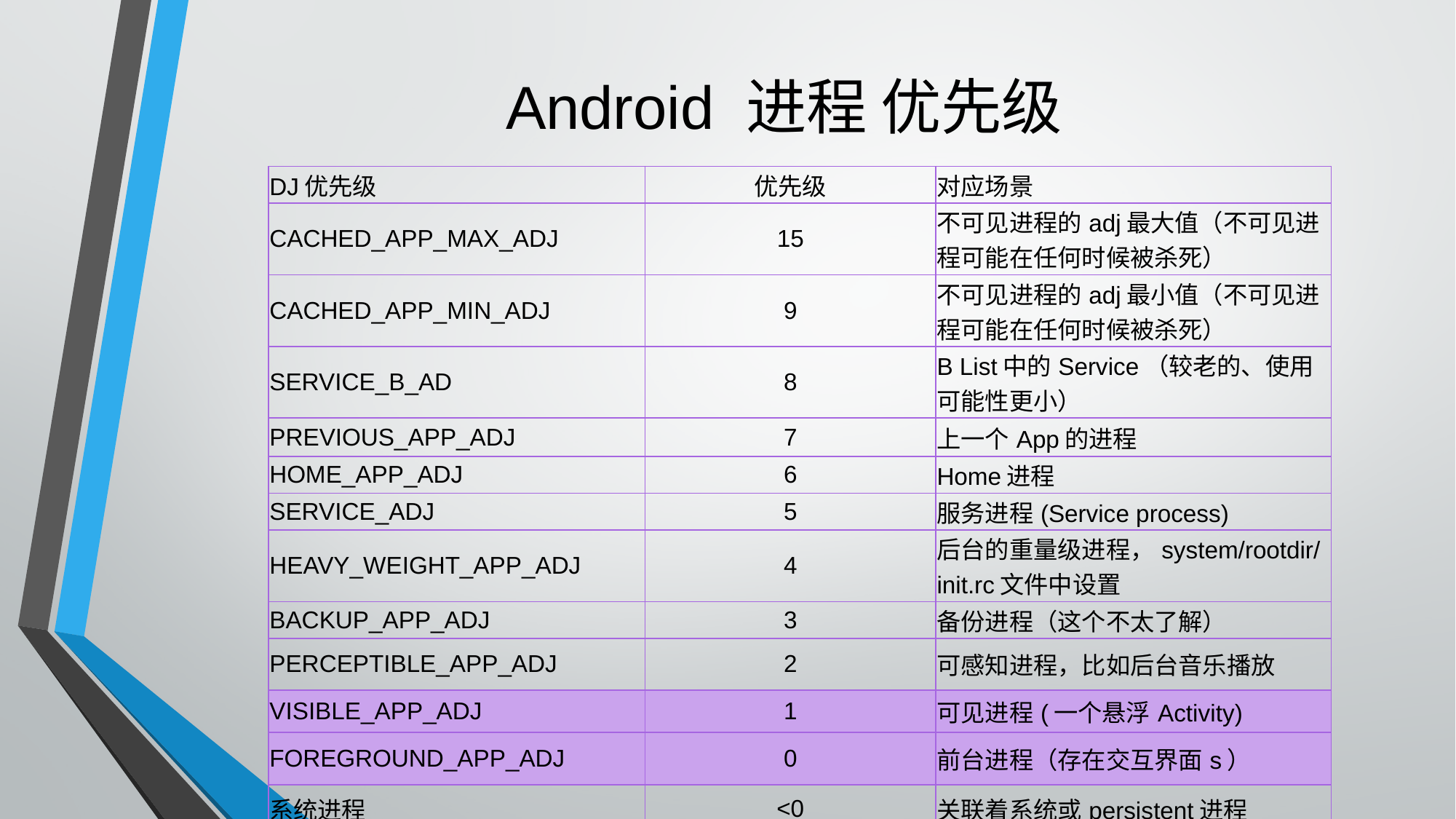

# Android 进程 优先级
| DJ优先级 | 优先级 | 对应场景 |
| --- | --- | --- |
| CACHED\_APP\_MAX\_ADJ | 15 | 不可见进程的adj最大值（不可见进程可能在任何时候被杀死） |
| CACHED\_APP\_MIN\_ADJ | 9 | 不可见进程的adj最小值（不可见进程可能在任何时候被杀死） |
| SERVICE\_B\_AD | 8 | B List中的Service（较老的、使用可能性更小） |
| PREVIOUS\_APP\_ADJ | 7 | 上一个App的进程 |
| HOME\_APP\_ADJ | 6 | Home进程 |
| SERVICE\_ADJ | 5 | 服务进程(Service process) |
| HEAVY\_WEIGHT\_APP\_ADJ | 4 | 后台的重量级进程，system/rootdir/init.rc文件中设置 |
| BACKUP\_APP\_ADJ | 3 | 备份进程（这个不太了解） |
| PERCEPTIBLE\_APP\_ADJ | 2 | 可感知进程，比如后台音乐播放 |
| VISIBLE\_APP\_ADJ | 1 | 可见进程(一个悬浮Activity) |
| FOREGROUND\_APP\_ADJ | 0 | 前台进程（存在交互界面s） |
| 系统进程 | <0 | 关联着系统或persistent进程 |